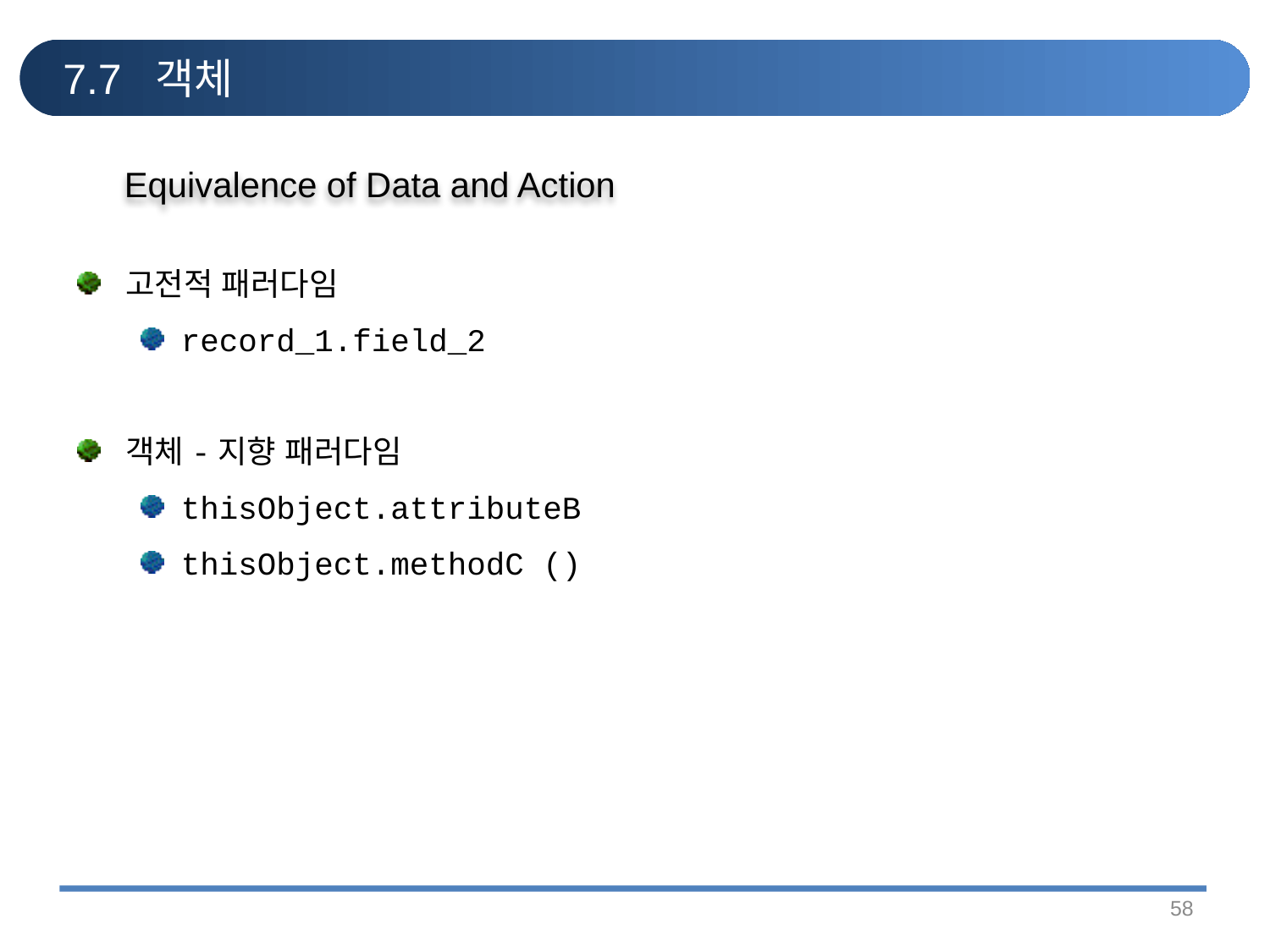

# 7.7  객체
Equivalence of Data and Action
고전적 패러다임
record_1.field_2

객체-지향 패러다임
thisObject.attributeB
thisObject.methodC ()
58